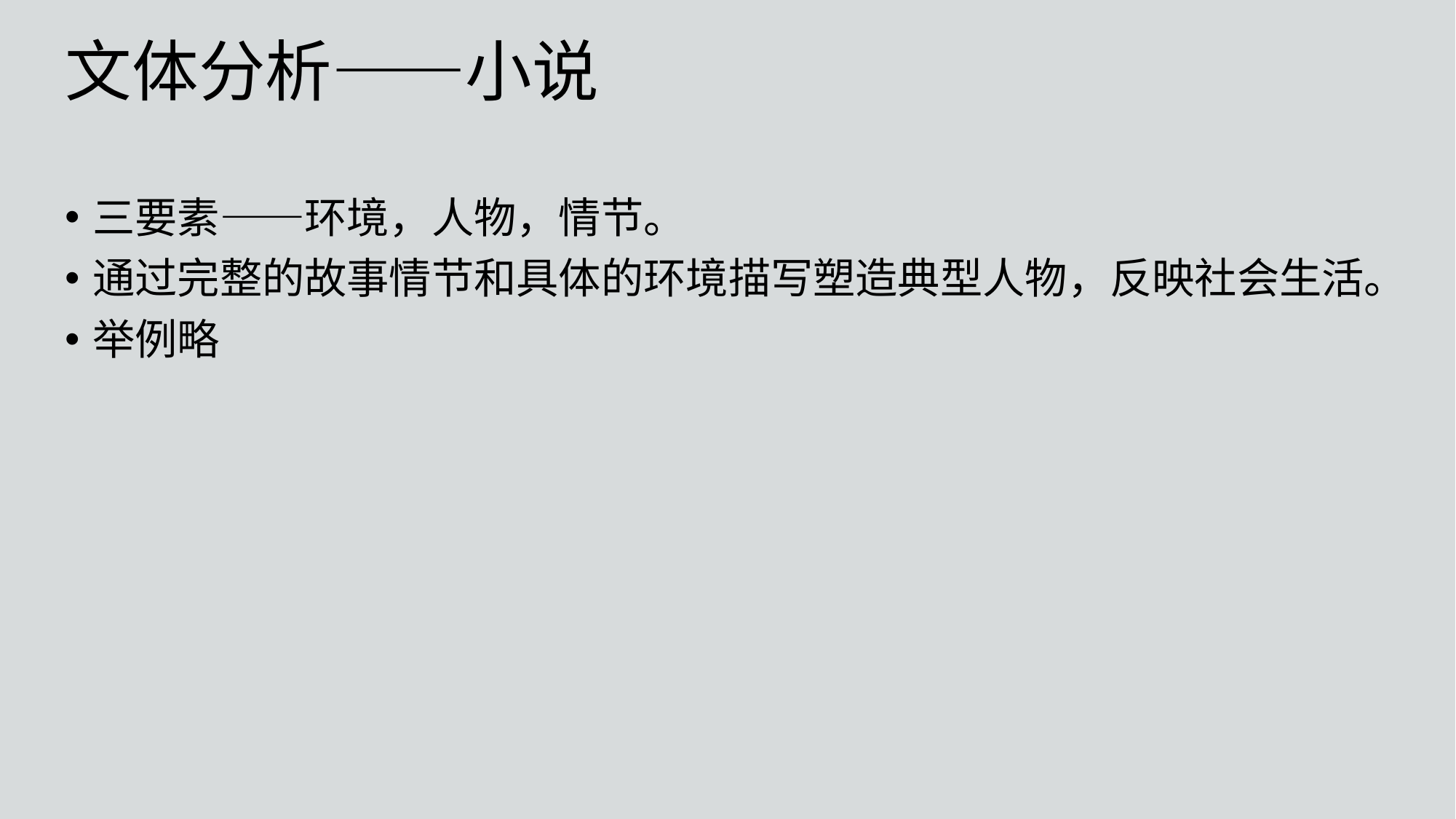

文体分析——小说
三要素——环境，人物，情节。
通过完整的故事情节和具体的环境描写塑造典型人物，反映社会生活。
举例略